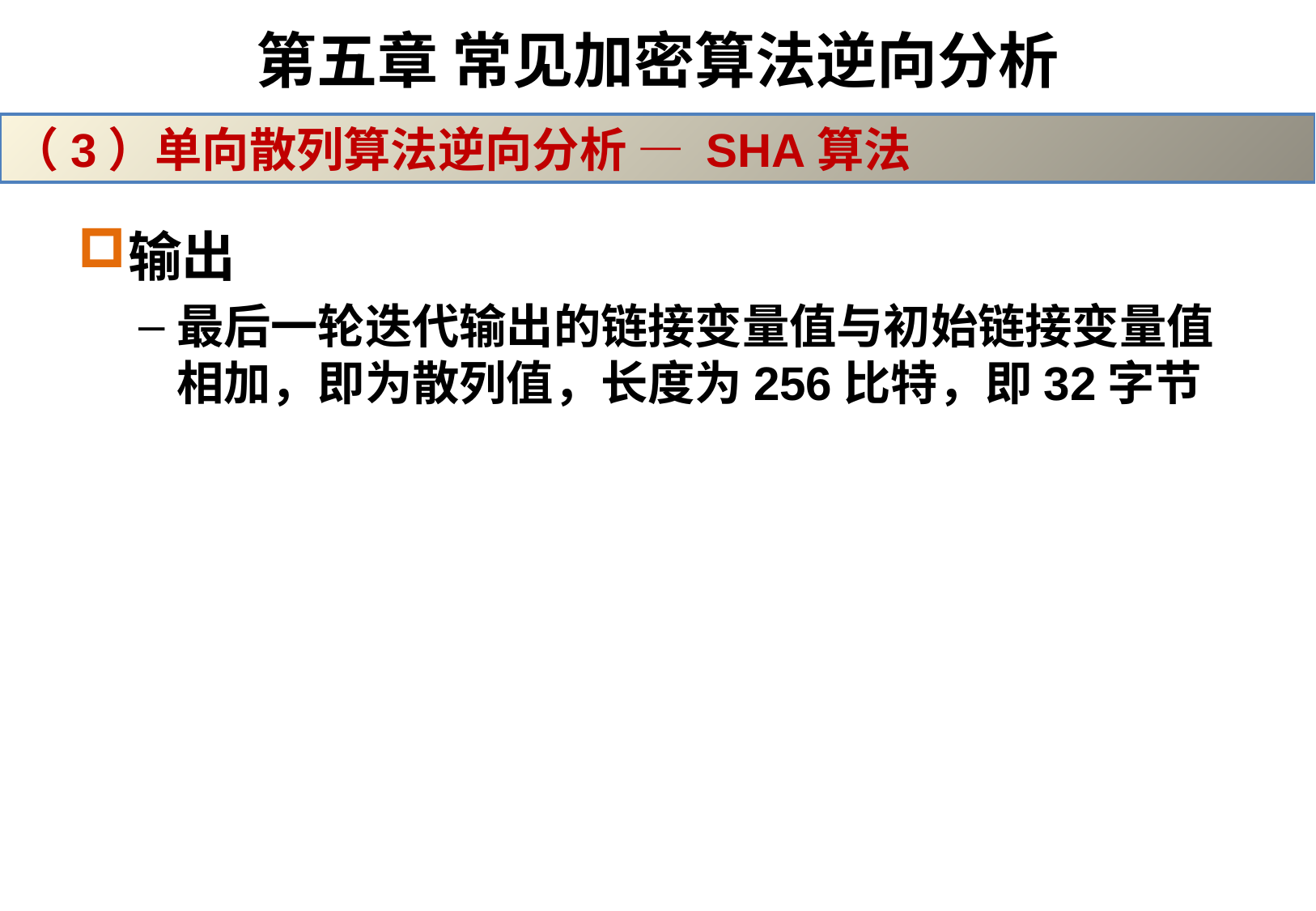

# 第五章 常见加密算法逆向分析
（3）单向散列算法逆向分析 — SHA算法
输出
最后一轮迭代输出的链接变量值与初始链接变量值相加，即为散列值，长度为256比特，即32字节